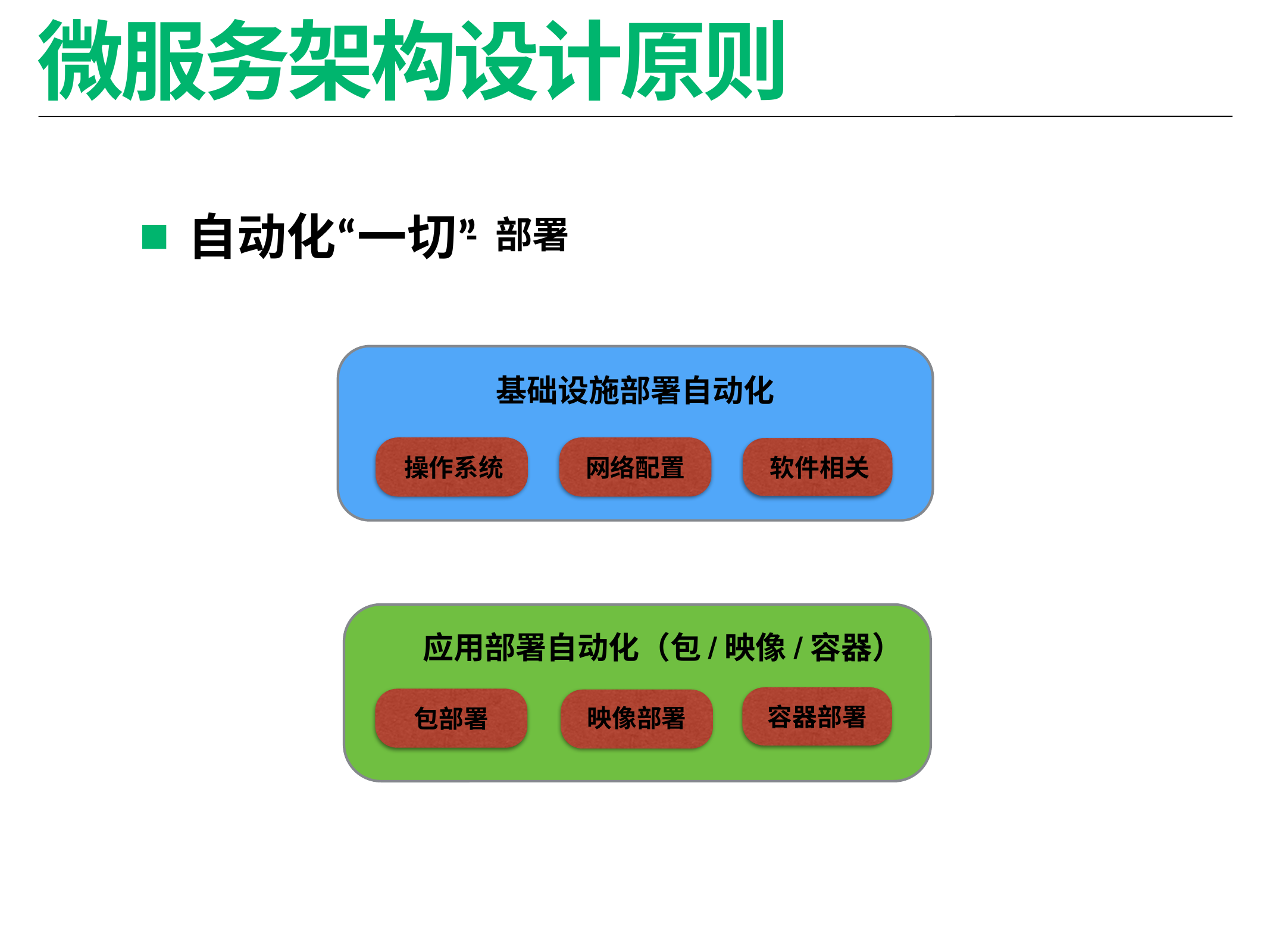

# 微服务架构设计原则
自动化“一切”
 - 部署

基础设施部署自动化

操作系统

网络配置

软件相关

应用部署自动化（包/映像/容器）

容器部署

包部署

映像部署
21